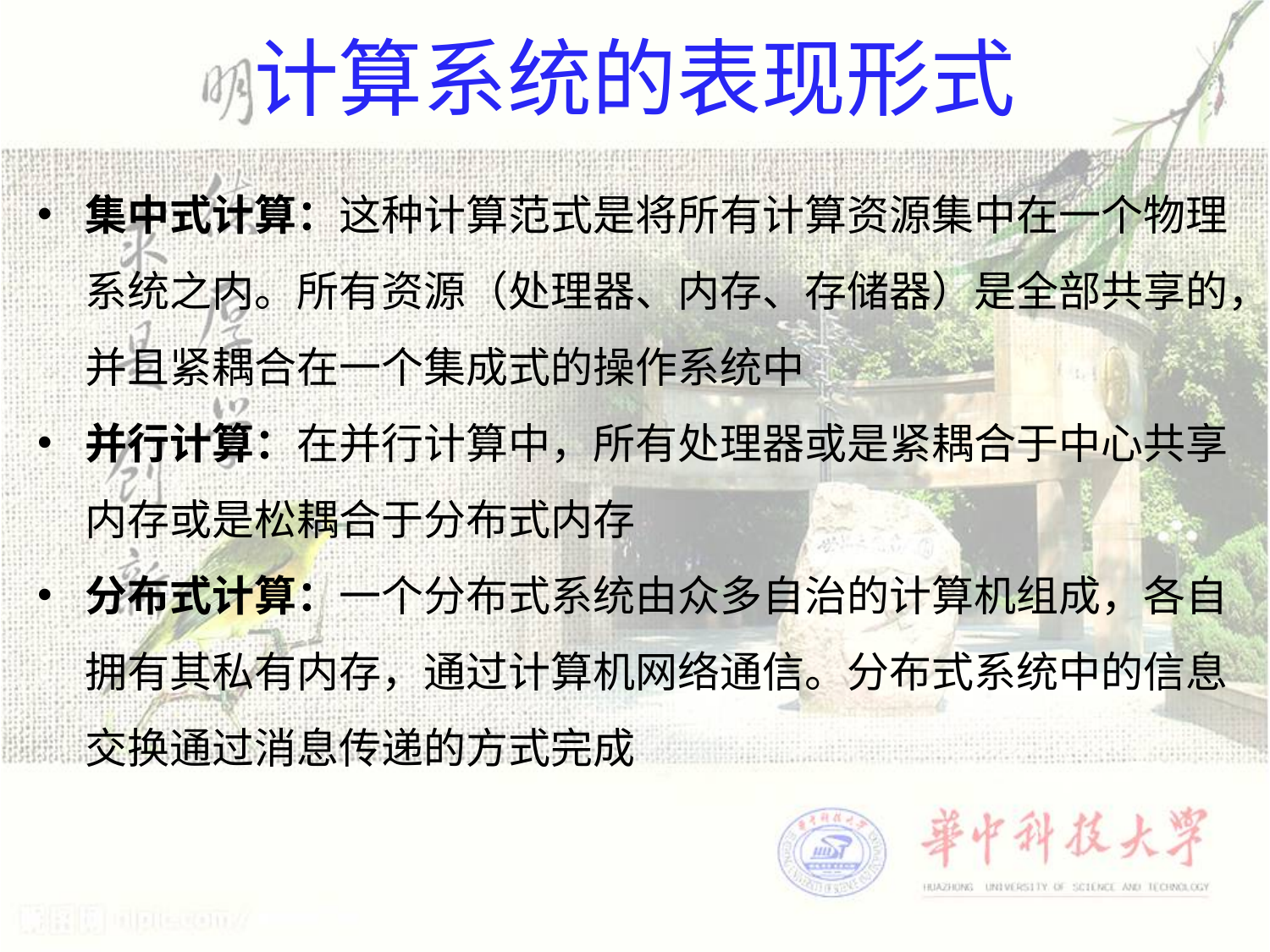

计算系统的表现形式
集中式计算：这种计算范式是将所有计算资源集中在一个物理系统之内。所有资源（处理器、内存、存储器）是全部共享的，并且紧耦合在一个集成式的操作系统中
并行计算：在并行计算中，所有处理器或是紧耦合于中心共享内存或是松耦合于分布式内存
分布式计算：一个分布式系统由众多自治的计算机组成，各自拥有其私有内存，通过计算机网络通信。分布式系统中的信息交换通过消息传递的方式完成